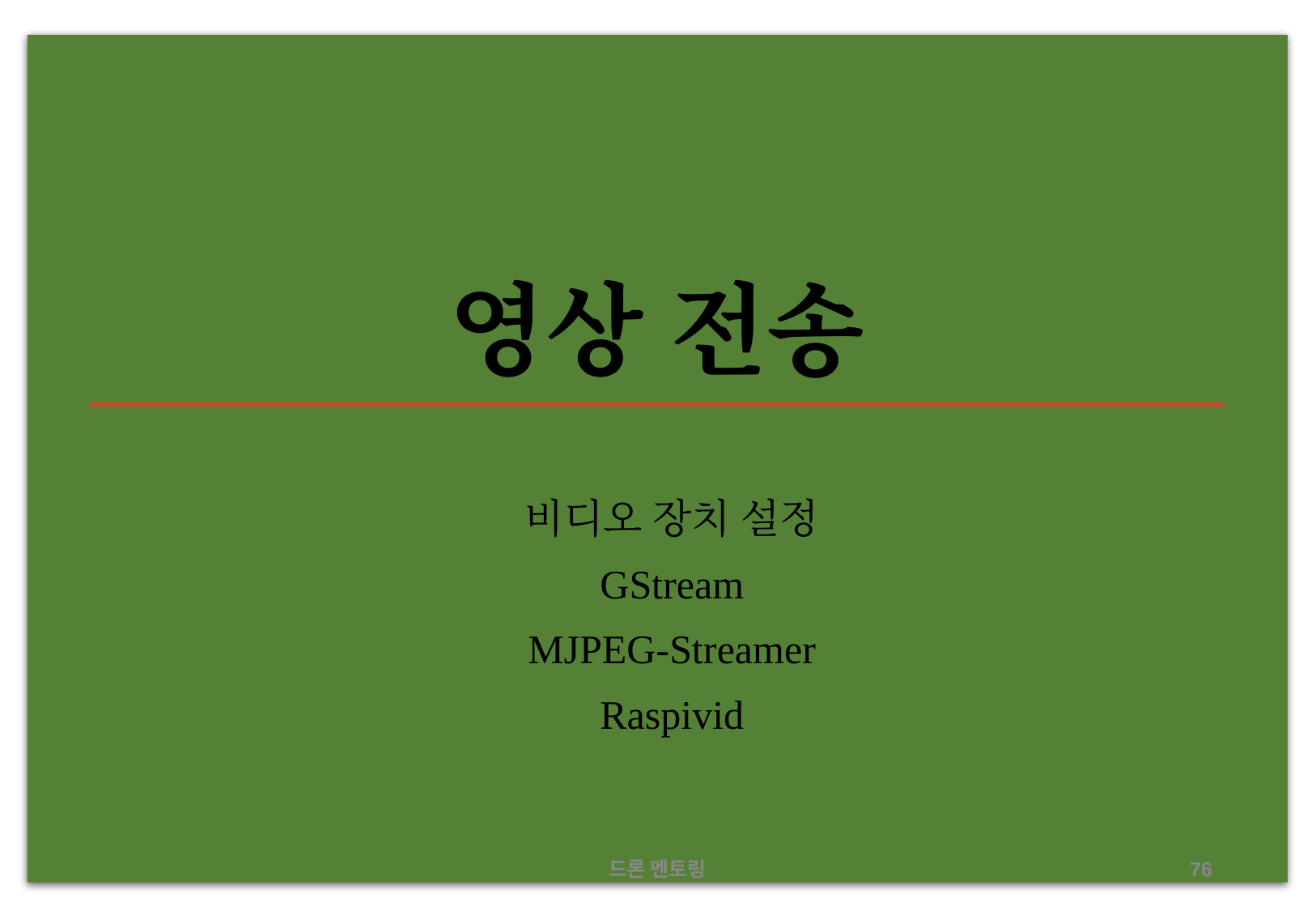

# 영상 전송
비디오 장치 설정
GStream
MJPEG-Streamer
Raspivid
드론 멘토링
76